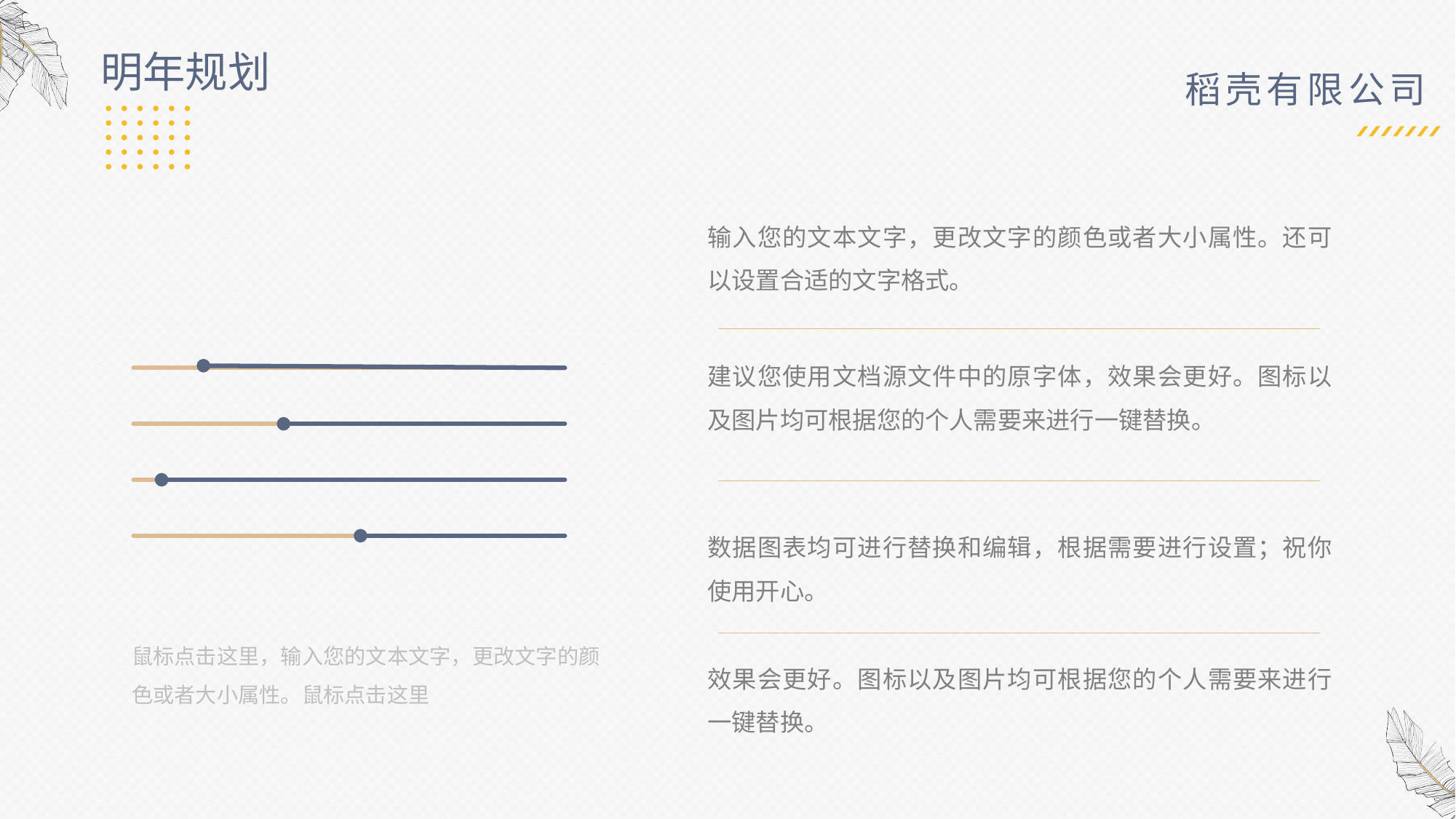

明年规划
稻壳有限公司

输入您的文本文字，更改文字的颜色或者大小属性。还可以设置合适的文字格式。
建议您使用文档源文件中的原字体，效果会更好。图标以及图片均可根据您的个人需要来进行一键替换。
数据图表均可进行替换和编辑，根据需要进行设置；祝你使用开心。
效果会更好。图标以及图片均可根据您的个人需要来进行一键替换。
鼠标点击这里，输入您的文本文字，更改文字的颜色或者大小属性。鼠标点击这里